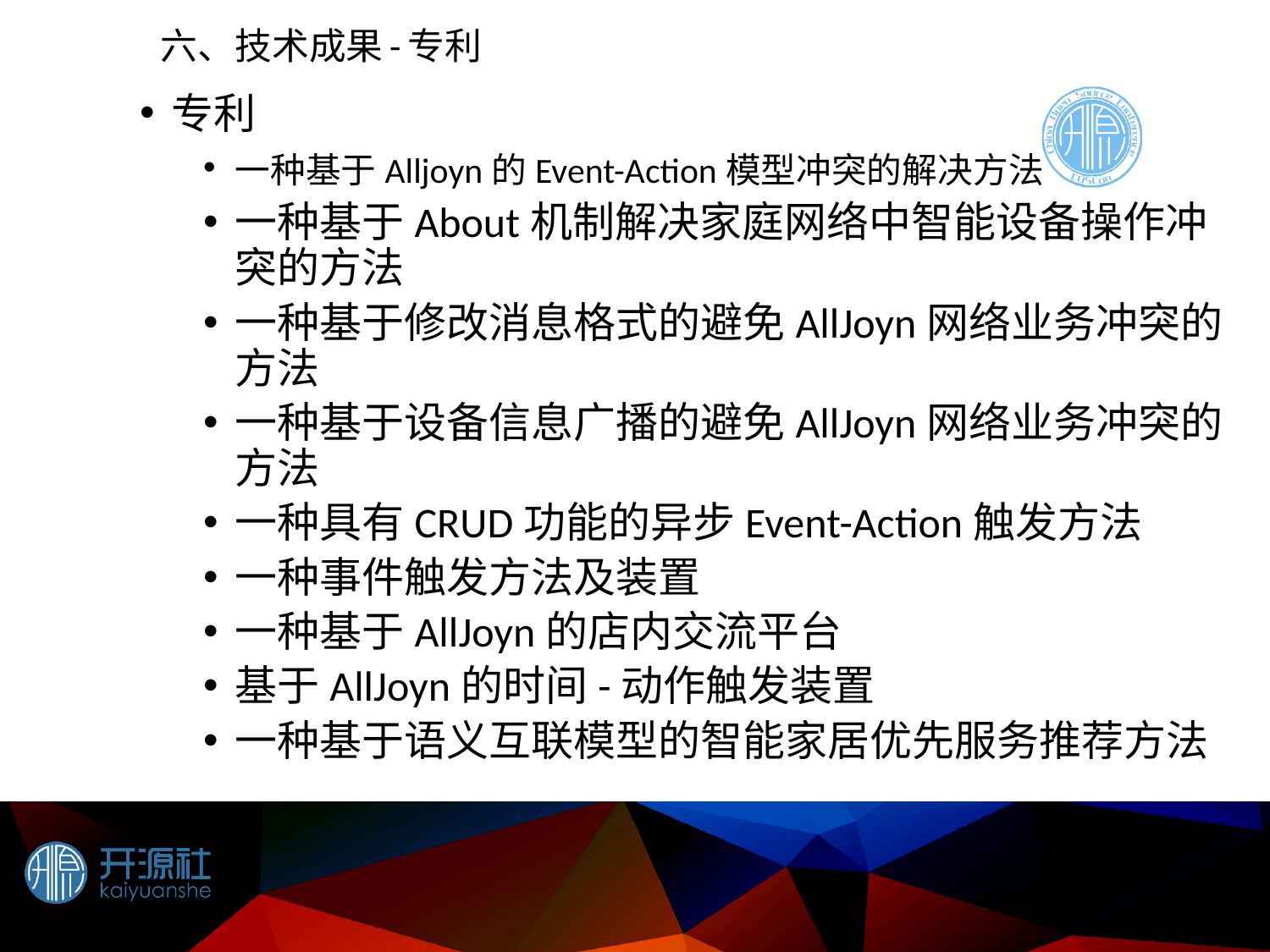

# 六、技术成果-专利
专利
一种基于Alljoyn的Event-Action模型冲突的解决方法
一种基于About机制解决家庭网络中智能设备操作冲突的方法
一种基于修改消息格式的避免AllJoyn网络业务冲突的方法
一种基于设备信息广播的避免AllJoyn网络业务冲突的方法
一种具有CRUD功能的异步Event-Action触发方法
一种事件触发方法及装置
一种基于AllJoyn的店内交流平台
基于AllJoyn的时间-动作触发装置
一种基于语义互联模型的智能家居优先服务推荐方法
47